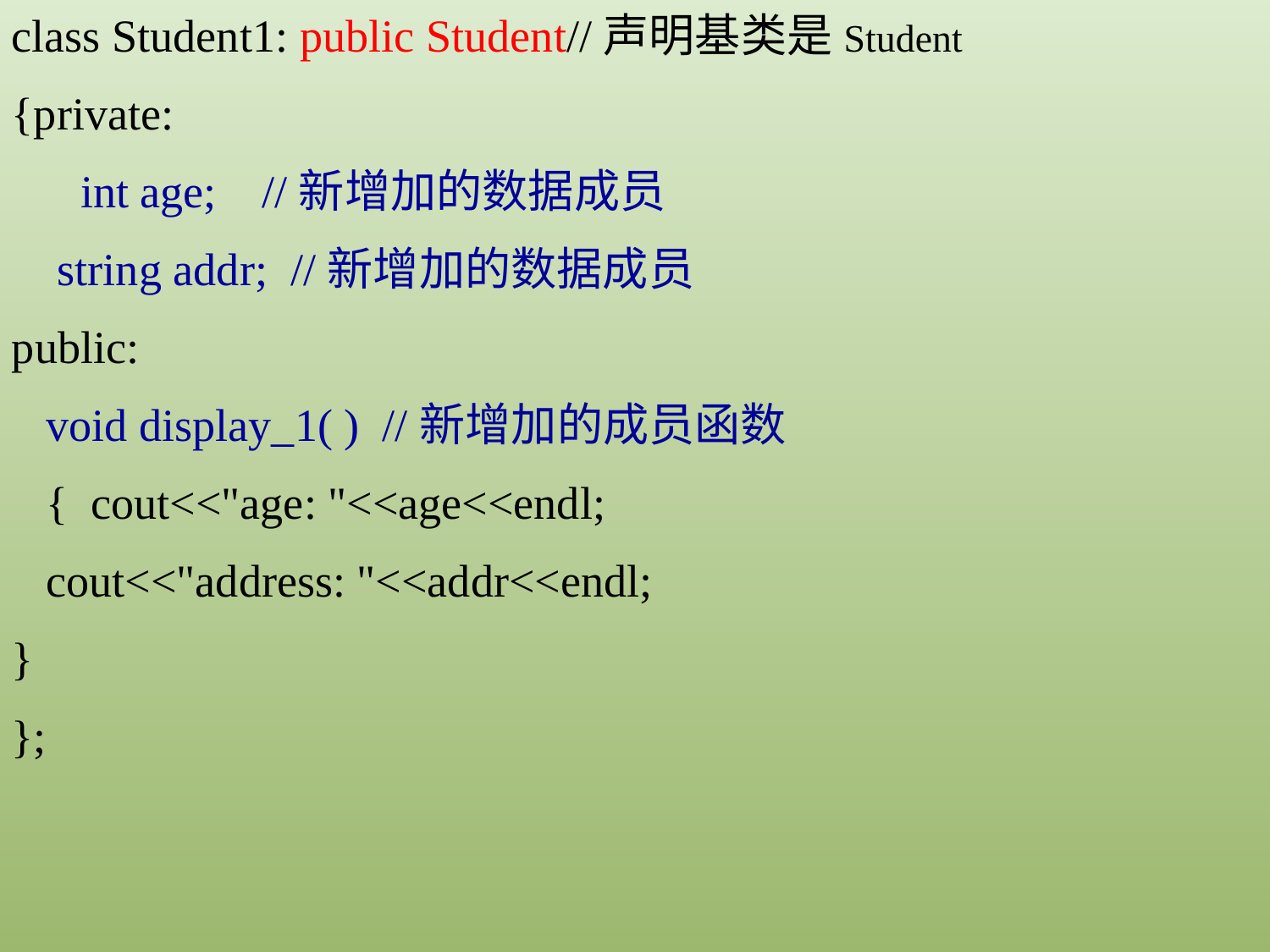

class Student1: public Student//声明基类是Student
{private:
      int age;    //新增加的数据成员
    string addr;  //新增加的数据成员
public:
   void display_1( )  //新增加的成员函数
   {  cout<<"age: "<<age<<endl;
   cout<<"address: "<<addr<<endl;
}
};
711